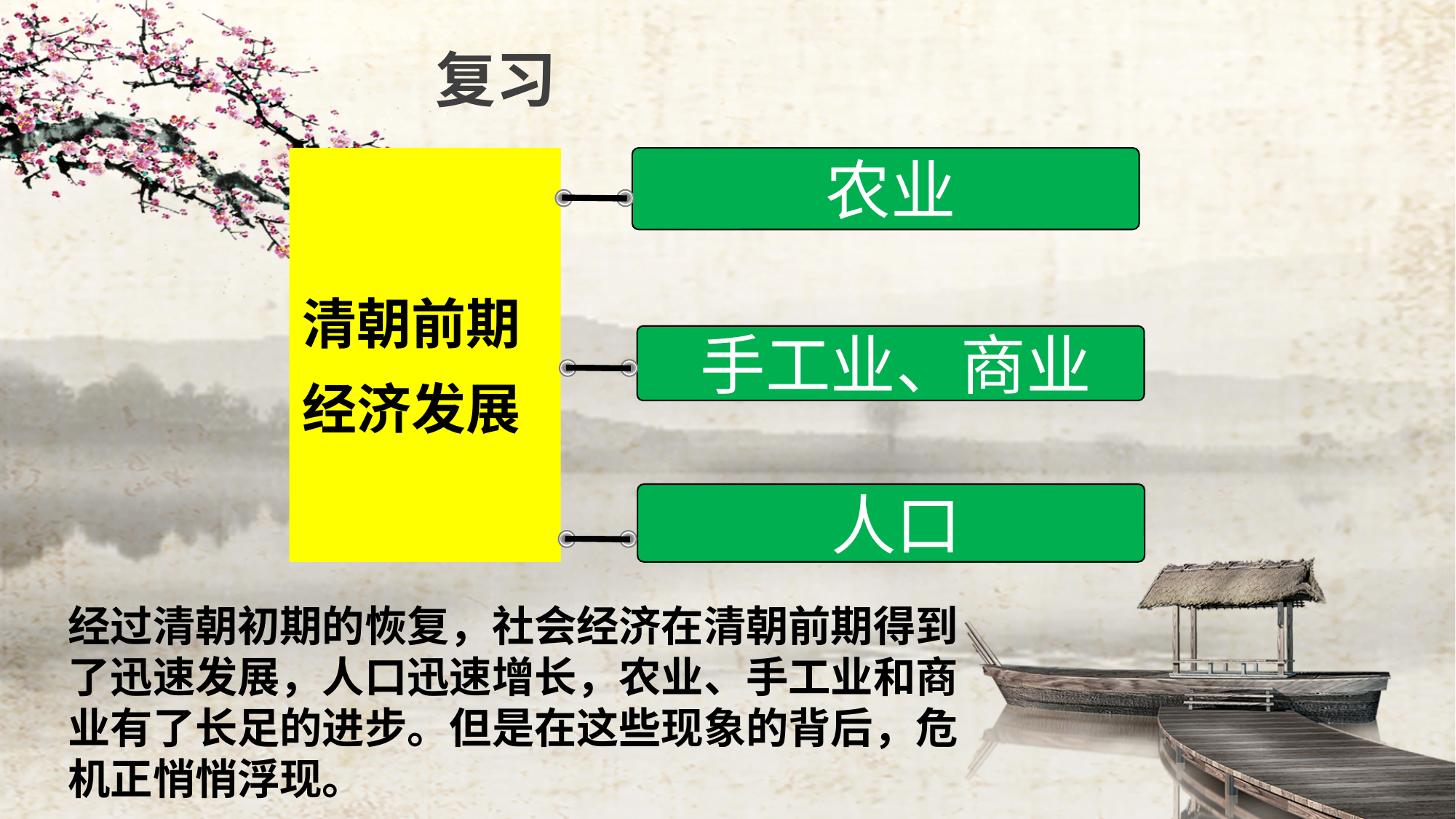

复习
农业
清朝前期经济发展

手工业、商业

人口

经过清朝初期的恢复，社会经济在清朝前期得到了迅速发展，人口迅速增长，农业、手工业和商业有了长足的进步。但是在这些现象的背后，危机正悄悄浮现。